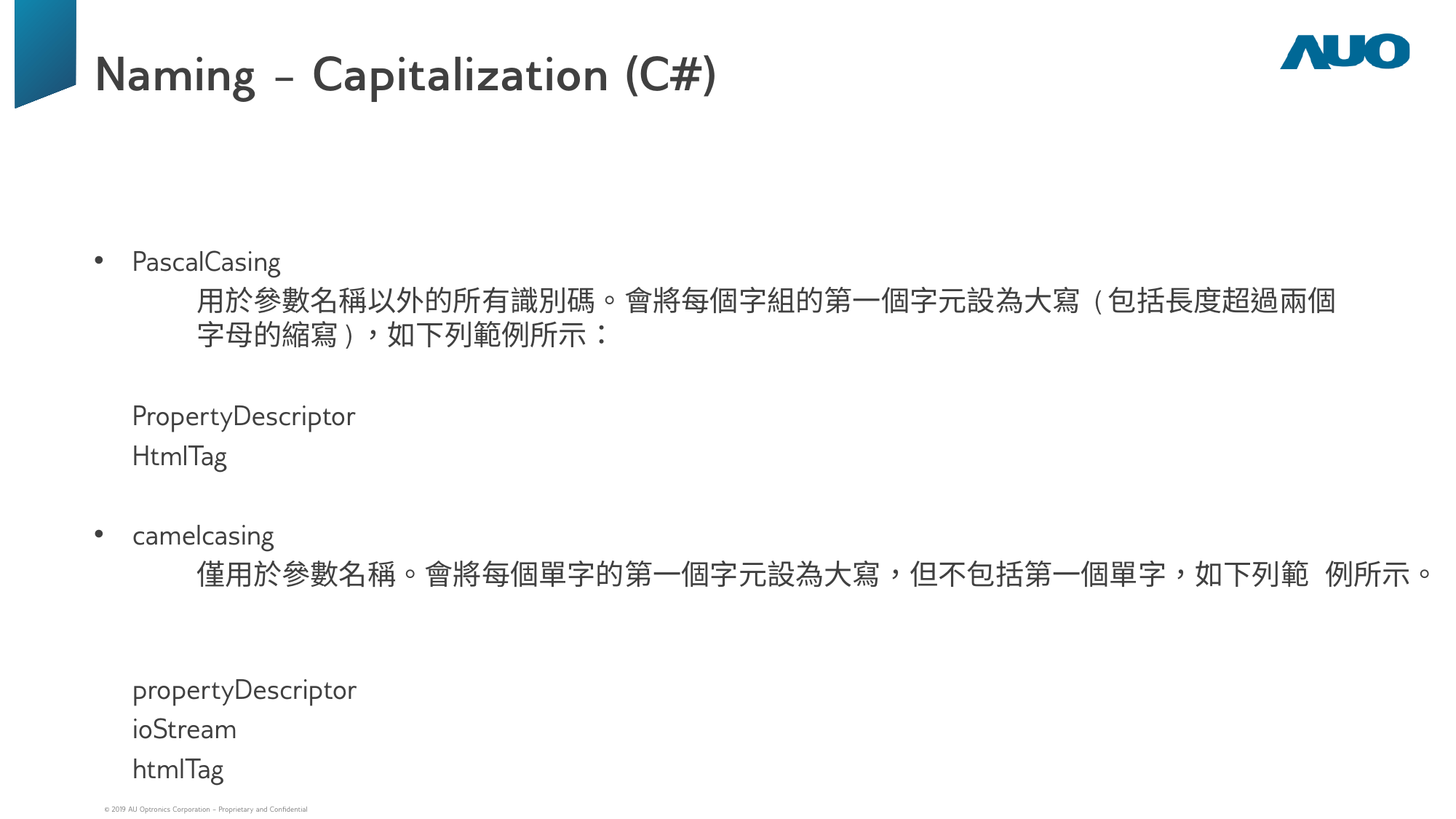

# Naming – Capitalization (C#)
PascalCasing
	用於參數名稱以外的所有識別碼。會將每個字組的第一個字元設為大寫 (包括長度超過兩個	字母的縮寫)，如下列範例所示：

		PropertyDescriptor
		HtmlTag

camelcasing
	僅用於參數名稱。會將每個單字的第一個字元設為大寫，但不包括第一個單字，如下列範	例所示。

		propertyDescriptor
		ioStream
		htmlTag